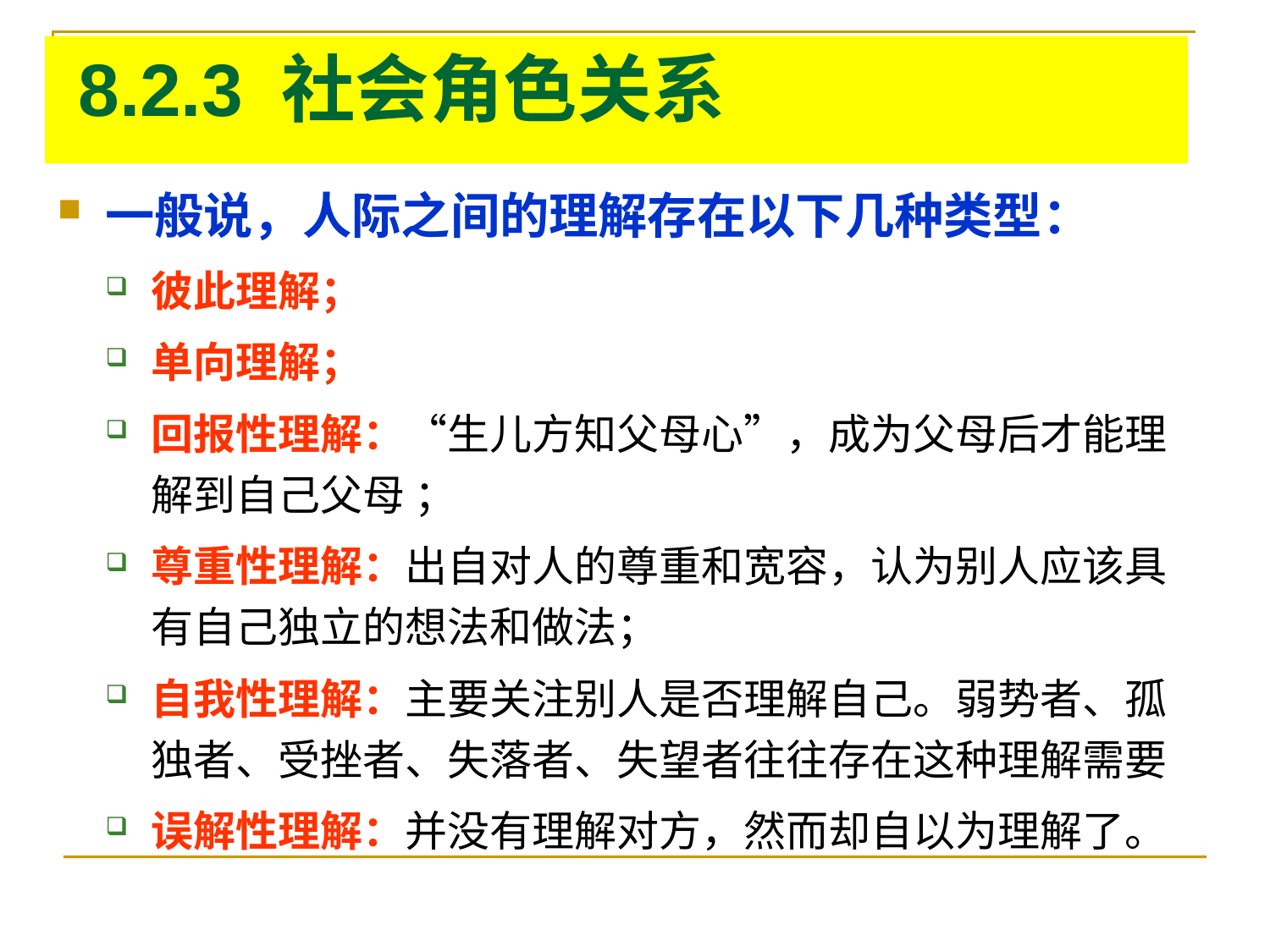

# 8.2.3 社会角色关系
一般说，人际之间的理解存在以下几种类型：
彼此理解；
单向理解；
回报性理解：“生儿方知父母心”，成为父母后才能理解到自己父母 ；
尊重性理解：出自对人的尊重和宽容，认为别人应该具有自己独立的想法和做法；
自我性理解：主要关注别人是否理解自己。弱势者、孤独者、受挫者、失落者、失望者往往存在这种理解需要
误解性理解：并没有理解对方，然而却自以为理解了。

23